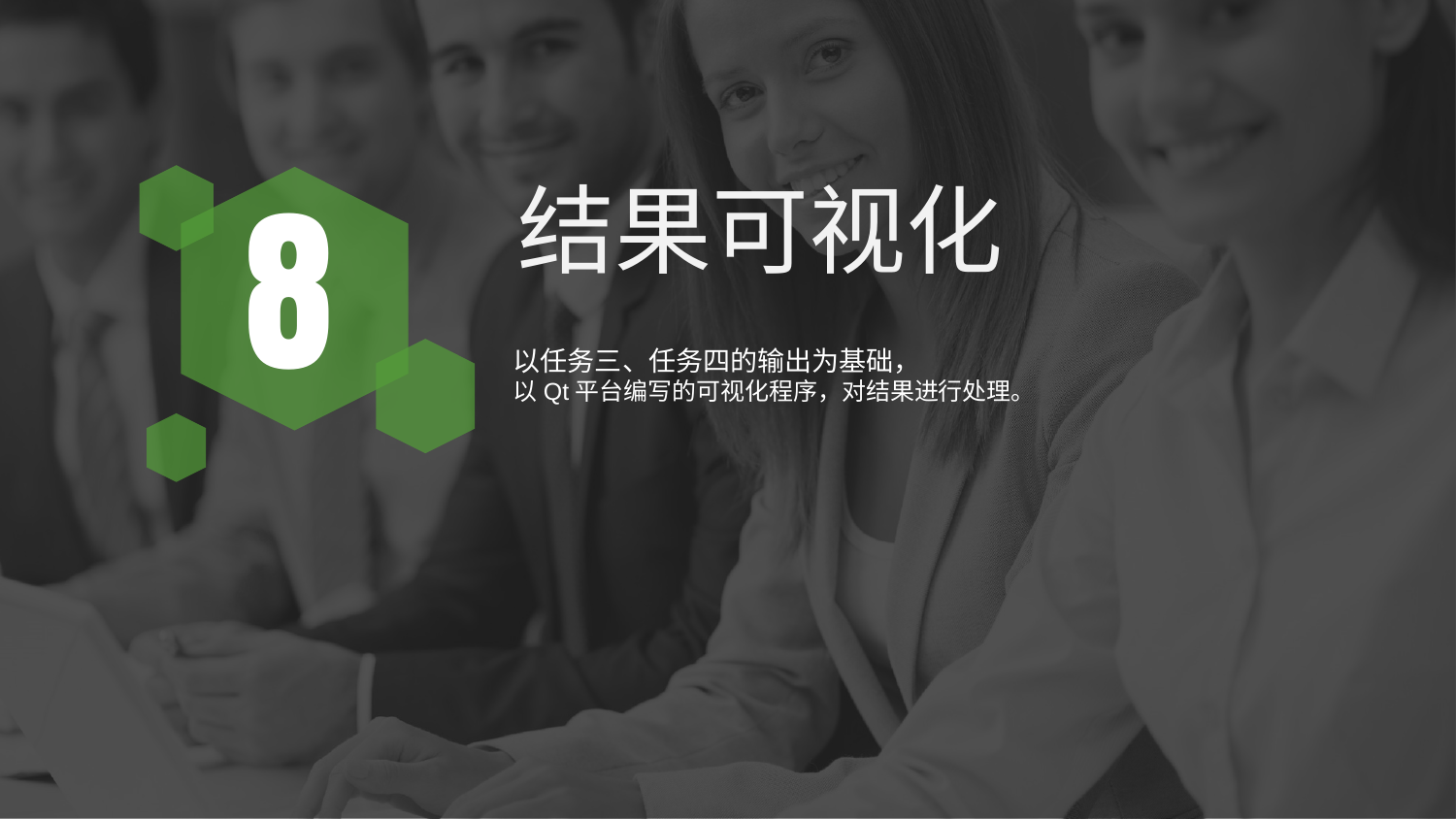

结果可视化
8

以任务三、任务四的输出为基础，
以Qt平台编写的可视化程序，对结果进行处理。